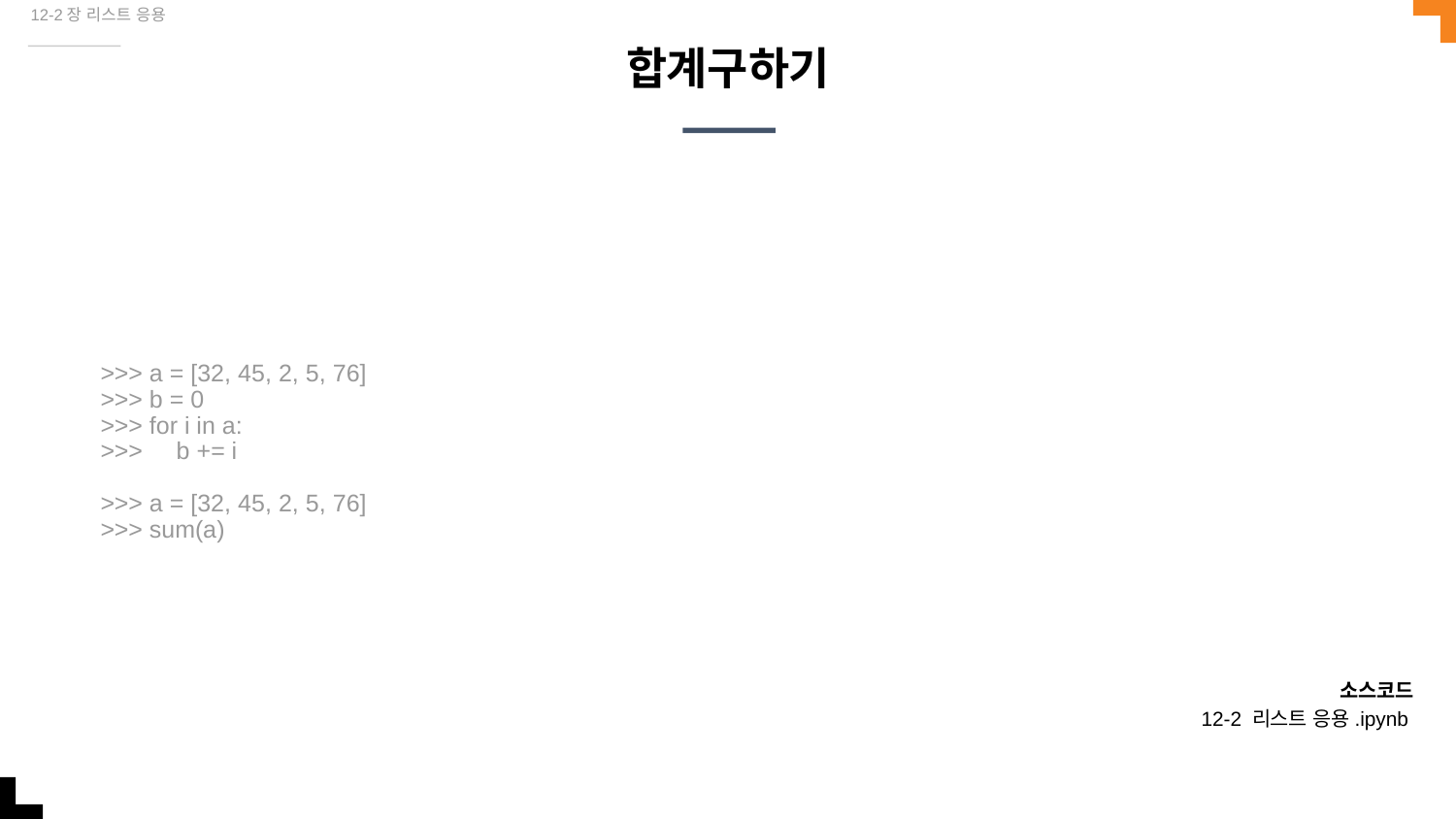

12-2장 리스트 응용
# 합계구하기
>>> a = [32, 45, 2, 5, 76]
>>> b = 0
>>> for i in a:
>>>     b += i

>>> a = [32, 45, 2, 5, 76]
>>> sum(a)
소스코드
12-2 리스트 응용.ipynb